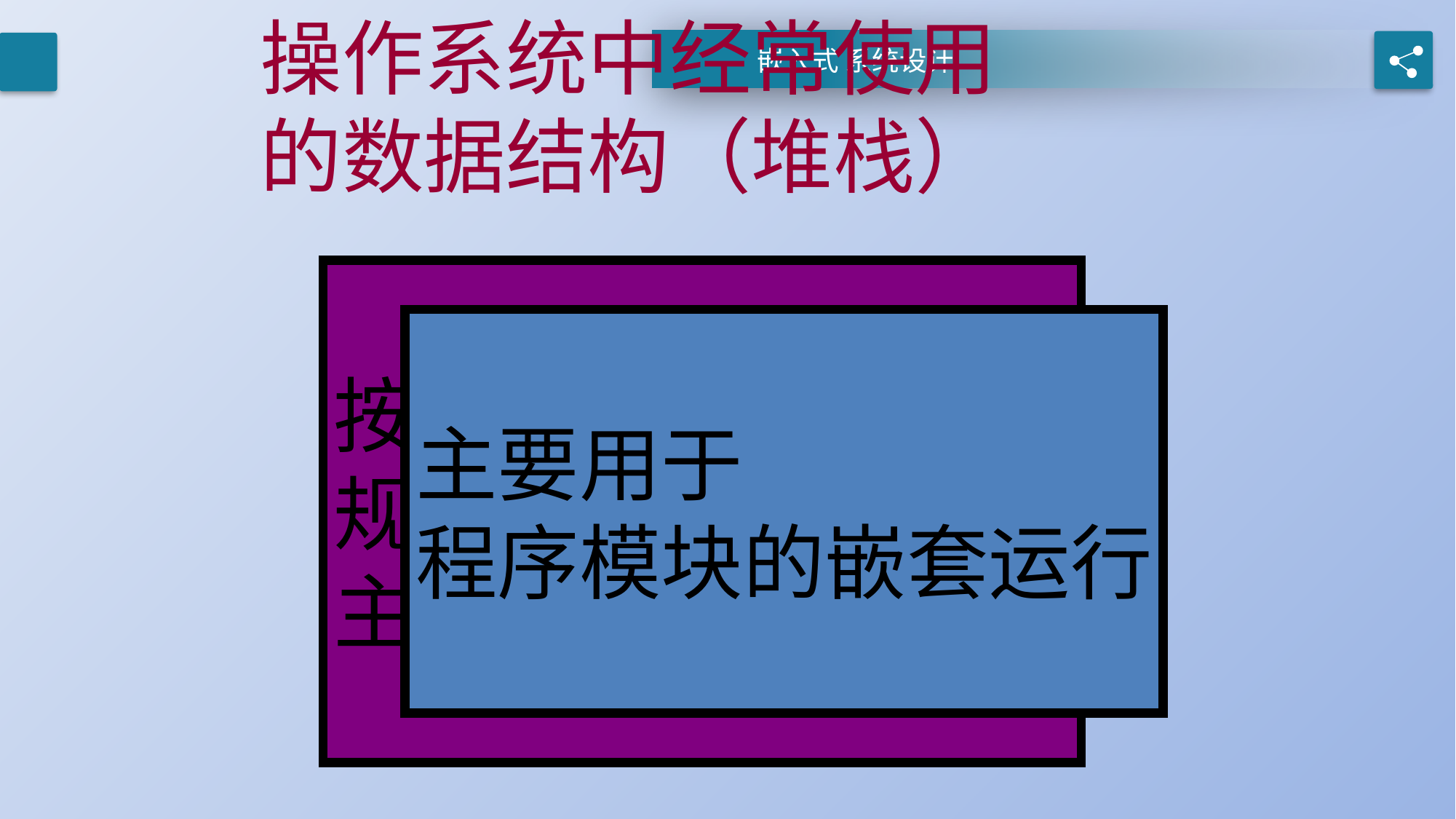

操作系统中经常使用
的数据结构（堆栈）
#

按照先进后出
规则组织的数据结构
主要用数组来实现

主要用于
程序模块的嵌套运行